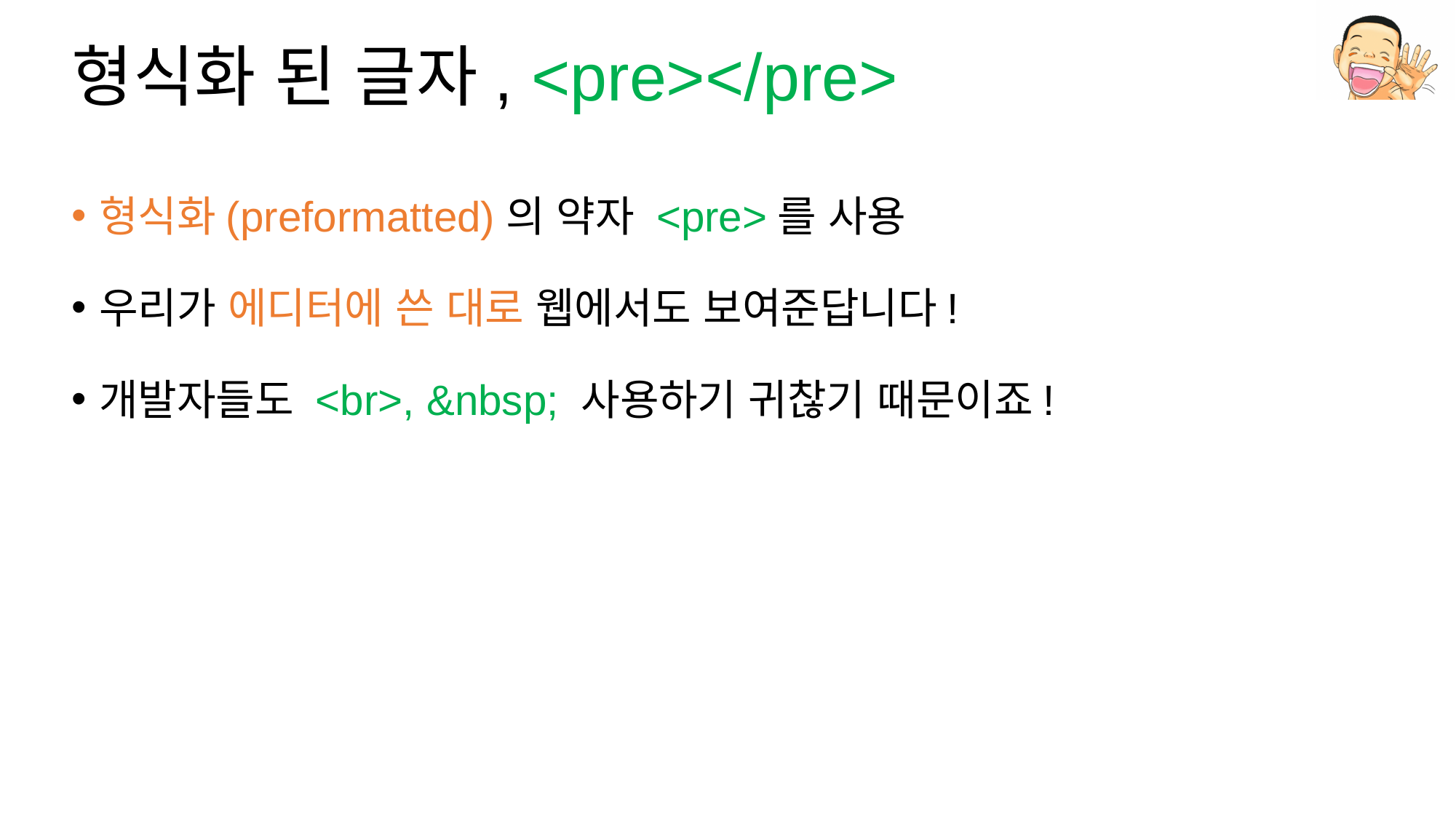

# 형식화 된 글자, <pre></pre>
형식화(preformatted)의 약자 <pre>를 사용
우리가 에디터에 쓴 대로 웹에서도 보여준답니다!
개발자들도 <br>, &nbsp; 사용하기 귀찮기 때문이죠!